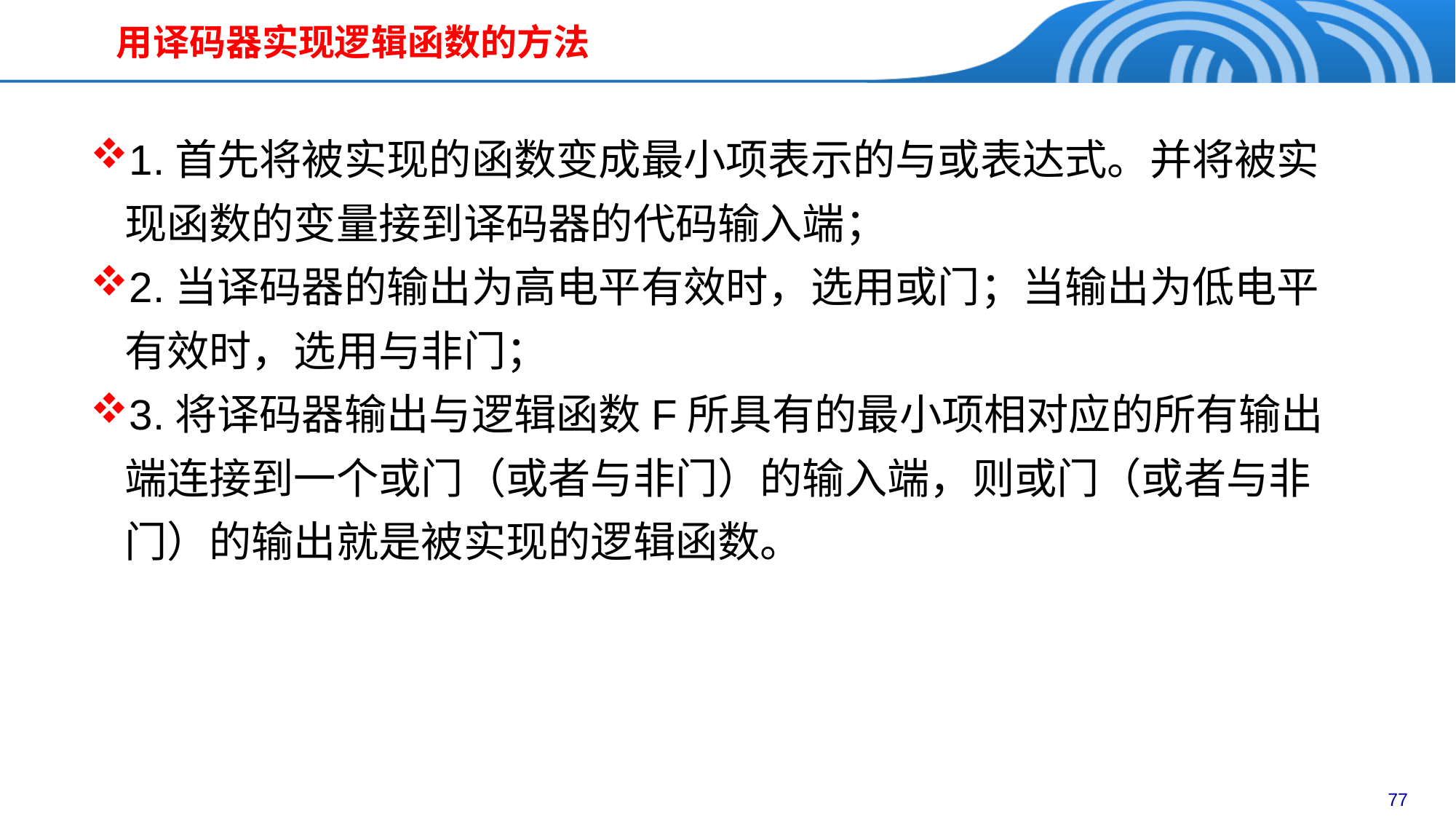

# 用译码器实现逻辑函数的方法
1.首先将被实现的函数变成最小项表示的与或表达式。并将被实现函数的变量接到译码器的代码输入端；
2.当译码器的输出为高电平有效时，选用或门；当输出为低电平有效时，选用与非门；
3.将译码器输出与逻辑函数F所具有的最小项相对应的所有输出端连接到一个或门（或者与非门）的输入端，则或门（或者与非门）的输出就是被实现的逻辑函数。